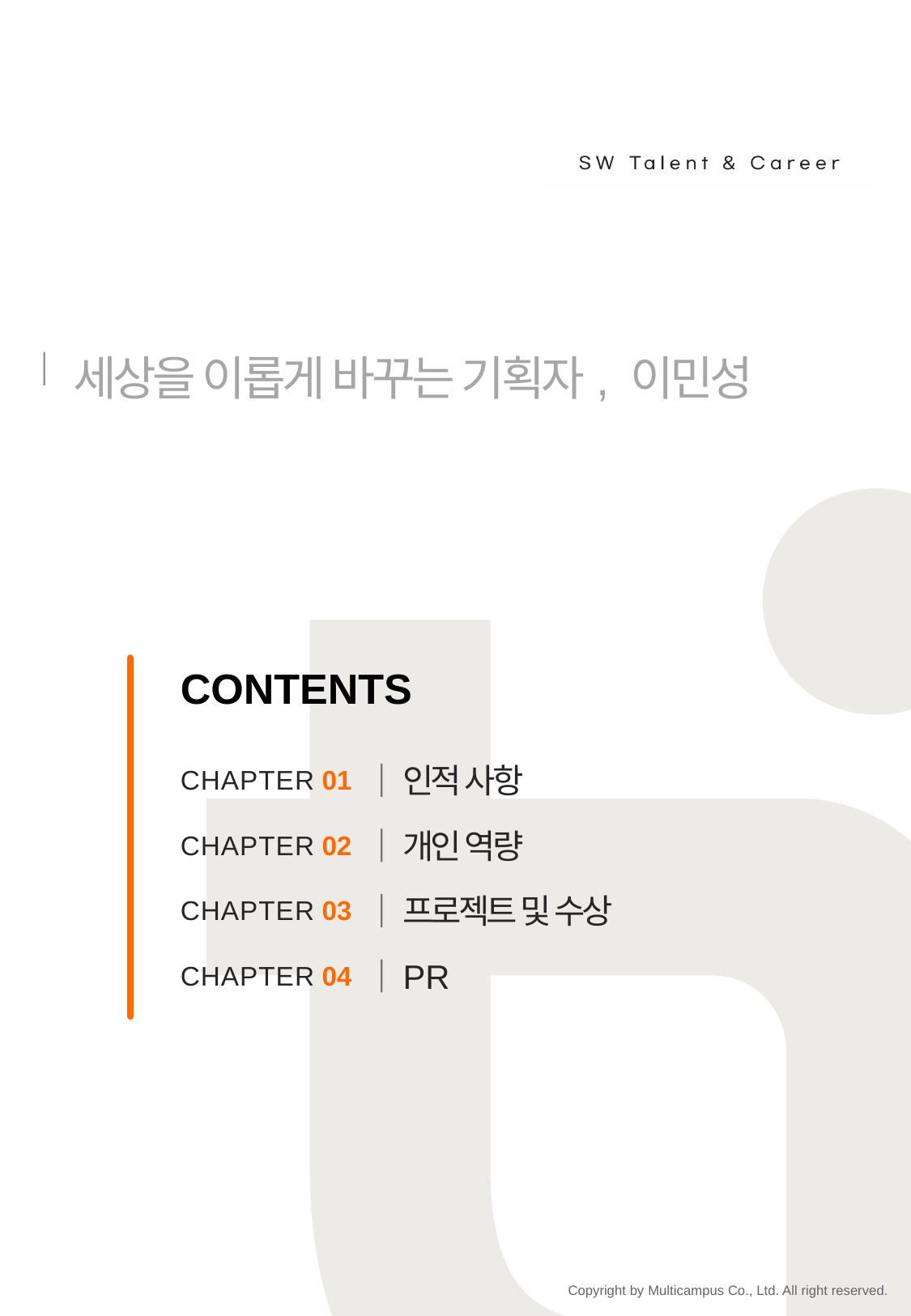

세상을 이롭게 바꾸는 기획자, 이민성
인적 사항
CHAPTER 01
개인 역량
CHAPTER 02
프로젝트 및 수상
CHAPTER 03
PR
CHAPTER 04